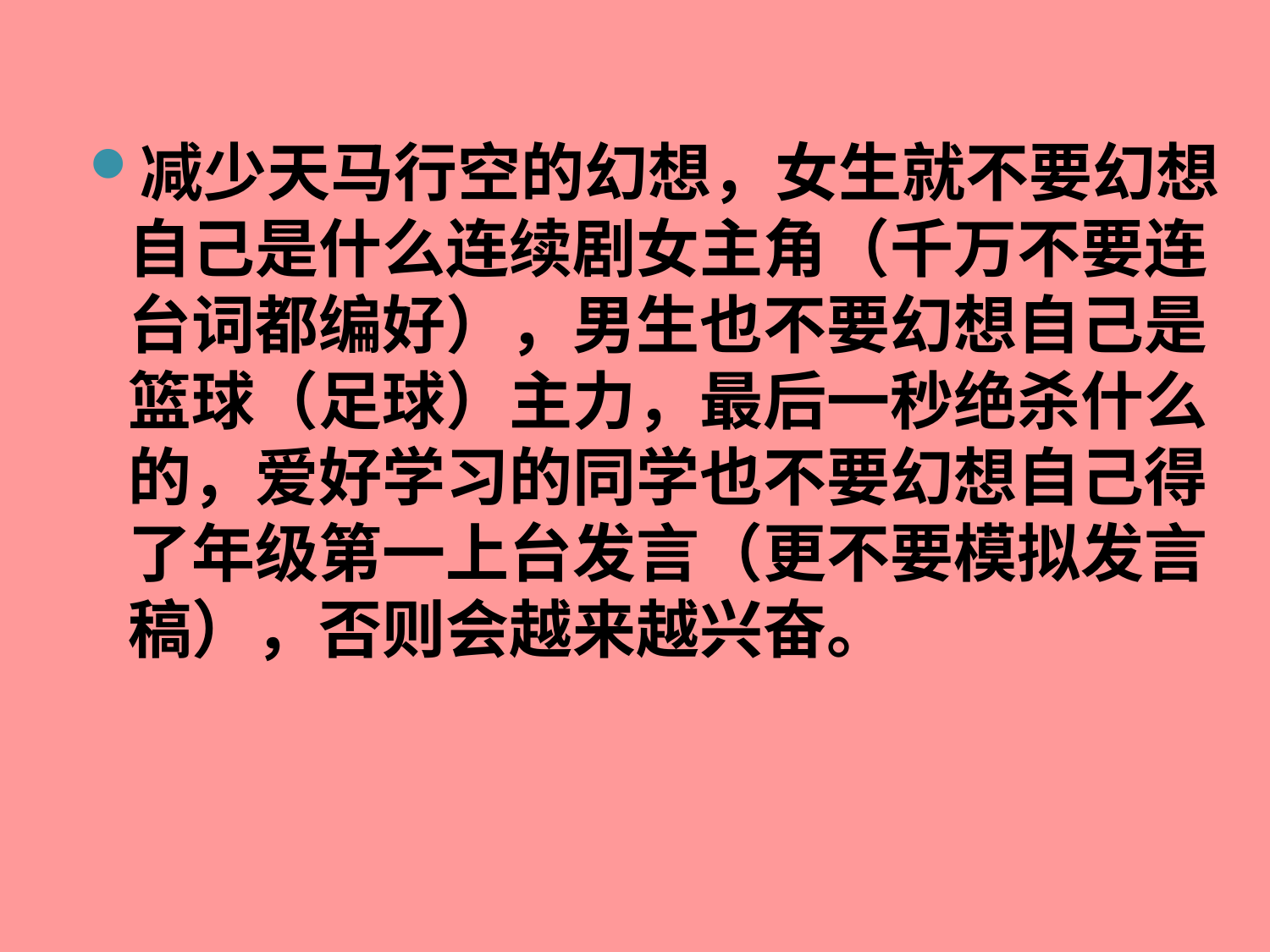

减少天马行空的幻想，女生就不要幻想自己是什么连续剧女主角（千万不要连台词都编好），男生也不要幻想自己是篮球（足球）主力，最后一秒绝杀什么的，爱好学习的同学也不要幻想自己得了年级第一上台发言（更不要模拟发言稿），否则会越来越兴奋。